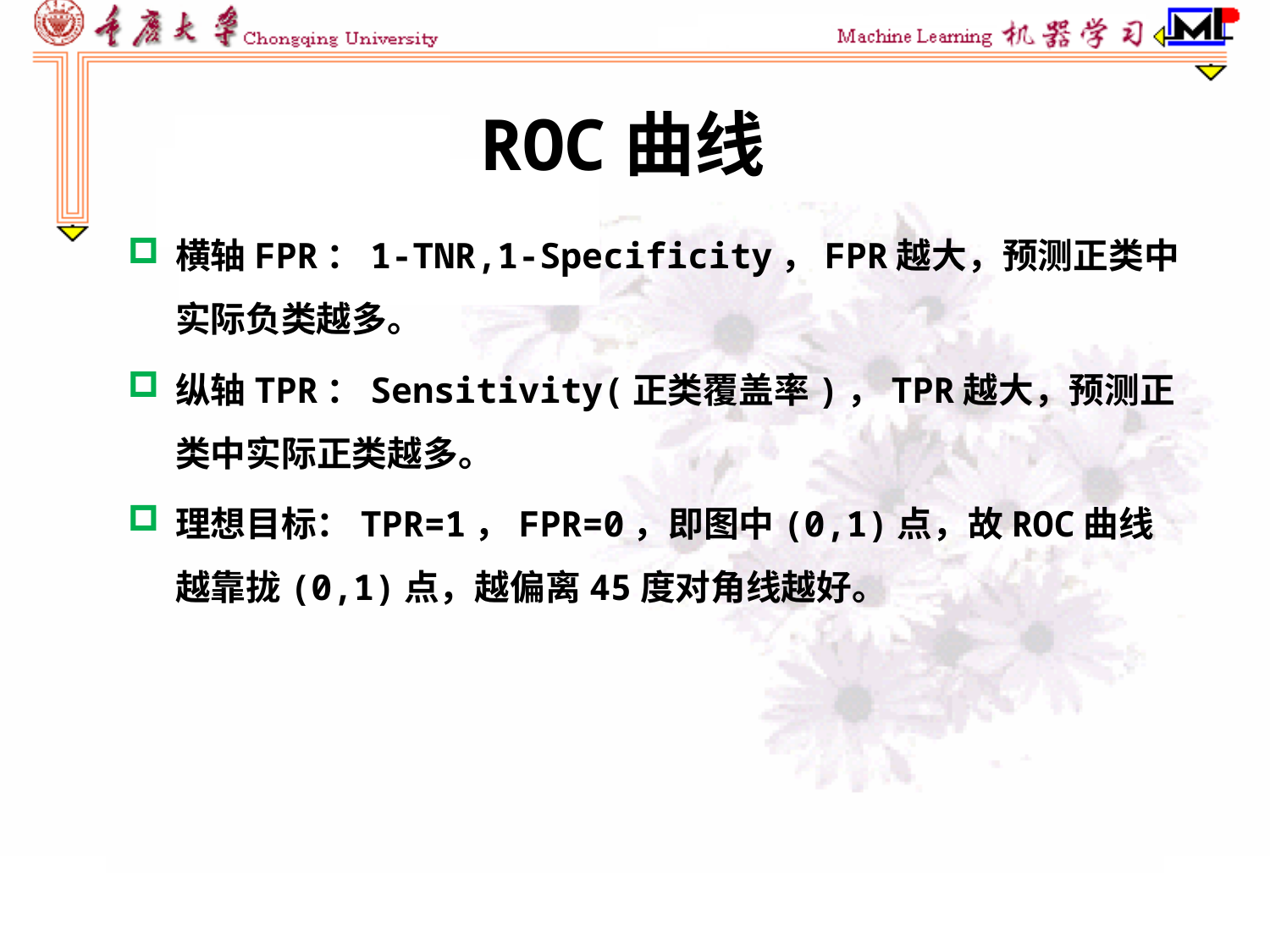

ROC曲线
横轴FPR：1-TNR,1-Specificity，FPR越大，预测正类中实际负类越多。
纵轴TPR：Sensitivity(正类覆盖率)，TPR越大，预测正类中实际正类越多。
理想目标：TPR=1，FPR=0，即图中(0,1)点，故ROC曲线越靠拢(0,1)点，越偏离45度对角线越好。